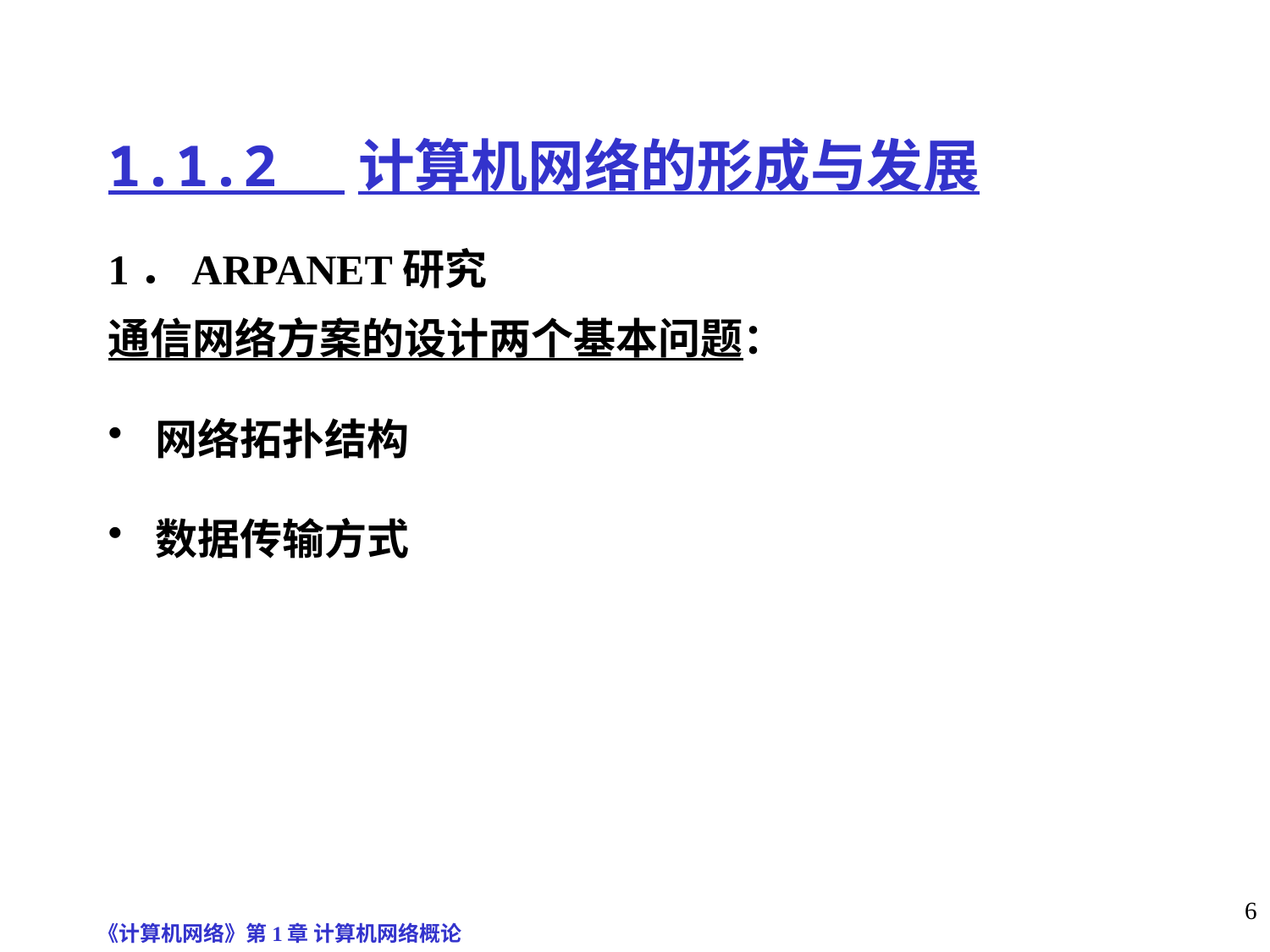

# 1.1.2  计算机网络的形成与发展
1．ARPANET研究
通信网络方案的设计两个基本问题：

网络拓扑结构

数据传输方式

《计算机网络》第1章 计算机网络概论
6